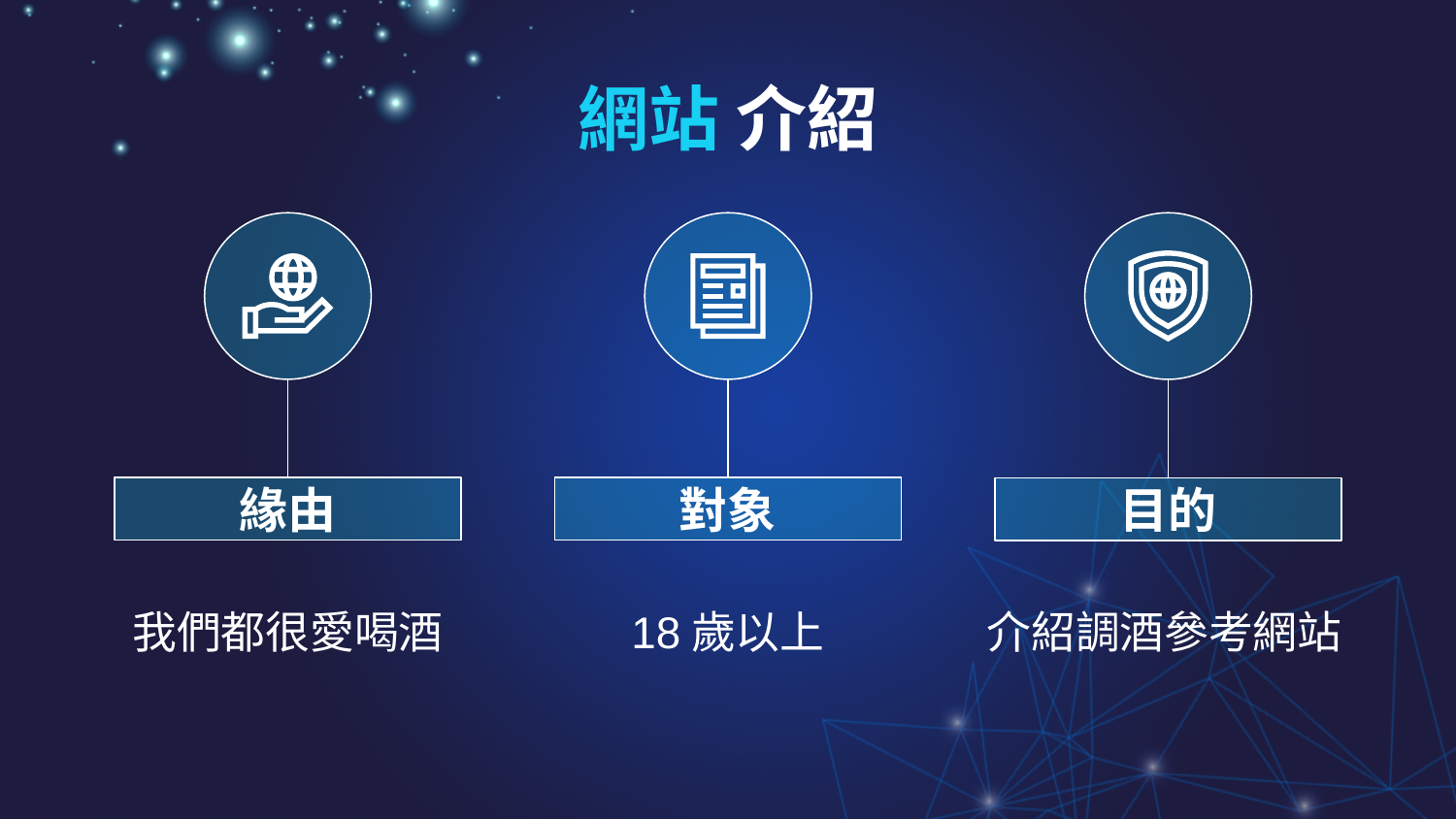

# 網站 介紹

緣由
對象
目的
介紹調酒參考網站
我們都很愛喝酒
18歲以上